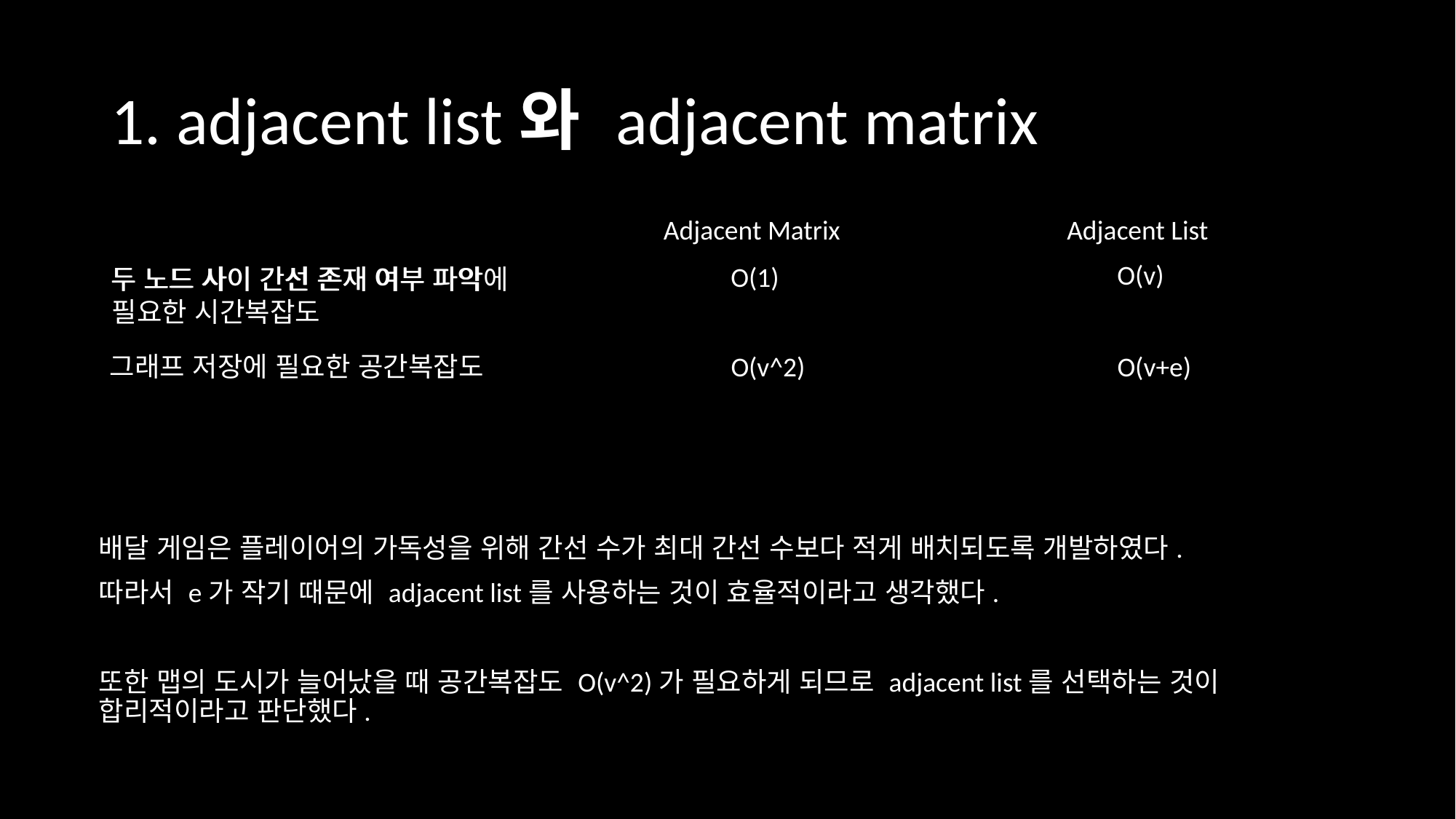

# 1. adjacent list와 adjacent matrix
Adjacent Matrix
Adjacent List
O(v)
O(1)
두 노드 사이 간선 존재 여부 파악에
필요한 시간복잡도
두 노드 사이 간선 존재 여부 파악
그래프 저장에 필요한 공간복잡도
O(v^2)
O(v+e)

배달 게임은 플레이어의 가독성을 위해 간선 수가 최대 간선 수보다 적게 배치되도록 개발하였다.
따라서 e가 작기 때문에 adjacent list를 사용하는 것이 효율적이라고 생각했다.

또한 맵의 도시가 늘어났을 때 공간복잡도 O(v^2)가 필요하게 되므로 adjacent list를 선택하는 것이 합리적이라고 판단했다.